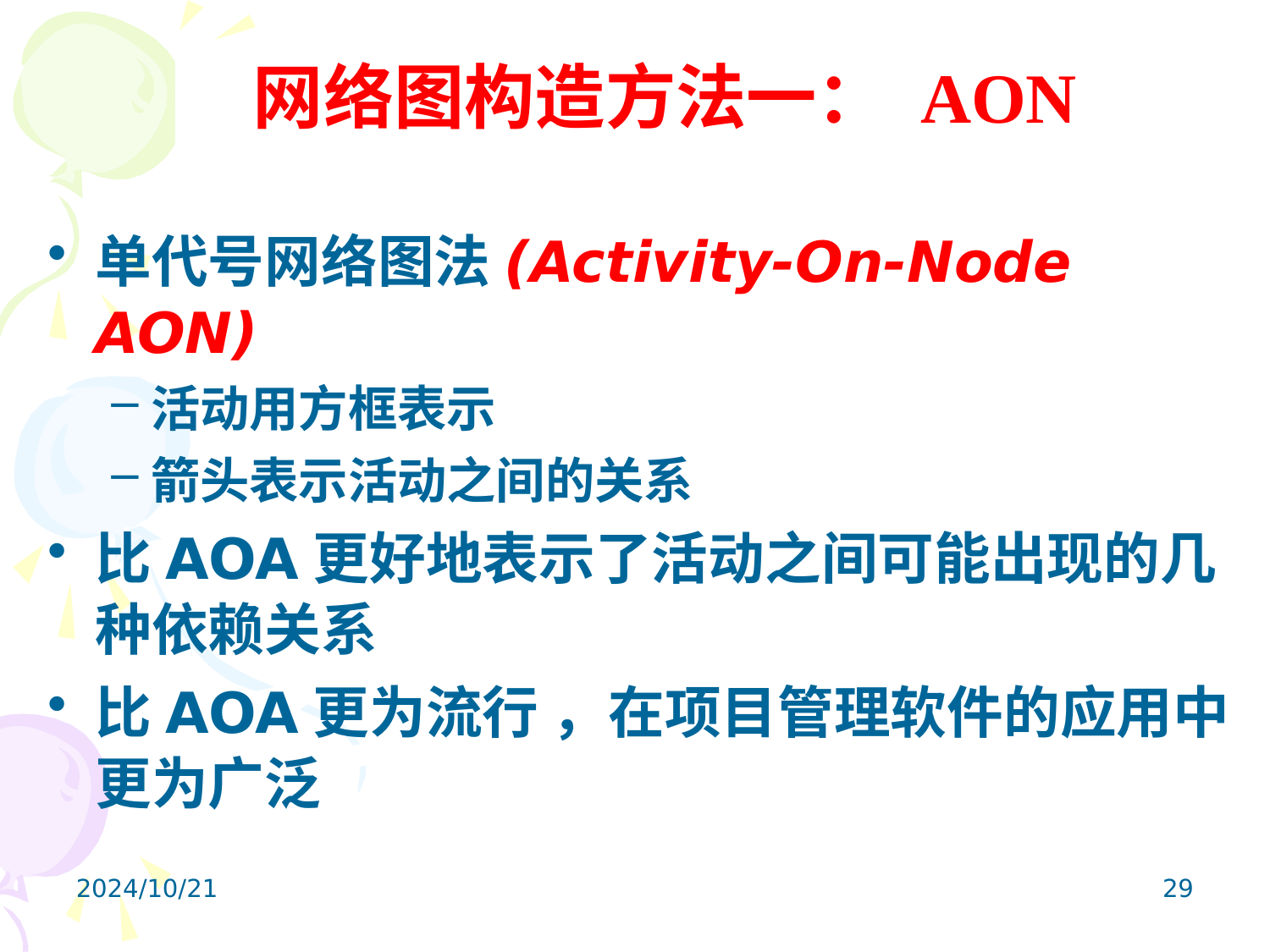

网络图构造方法一： AON
单代号网络图法(Activity-On-Node AON)
活动用方框表示
箭头表示活动之间的关系
比AOA更好地表示了活动之间可能出现的几种依赖关系
比AOA更为流行 ，在项目管理软件的应用中更为广泛
2024/10/21
29